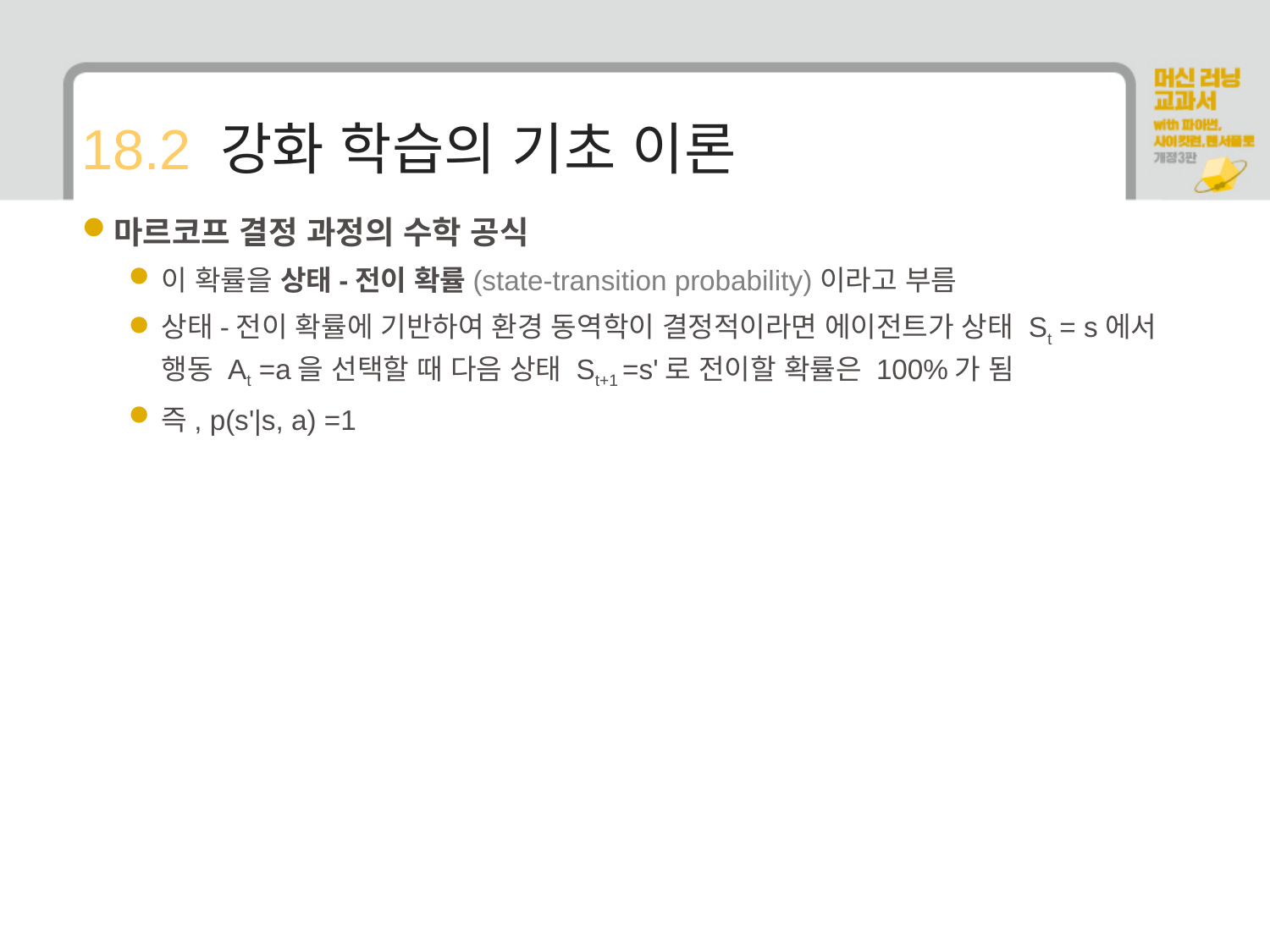

# 18.2 강화 학습의 기초 이론
마르코프 결정 과정의 수학 공식
이 확률을 상태-전이 확률(state-transition probability)이라고 부름
상태-전이 확률에 기반하여 환경 동역학이 결정적이라면 에이전트가 상태 St = s에서 행동 At =a을 선택할 때 다음 상태 St+1 =s'로 전이할 확률은 100%가 됨
즉, p(s'|s, a) =1